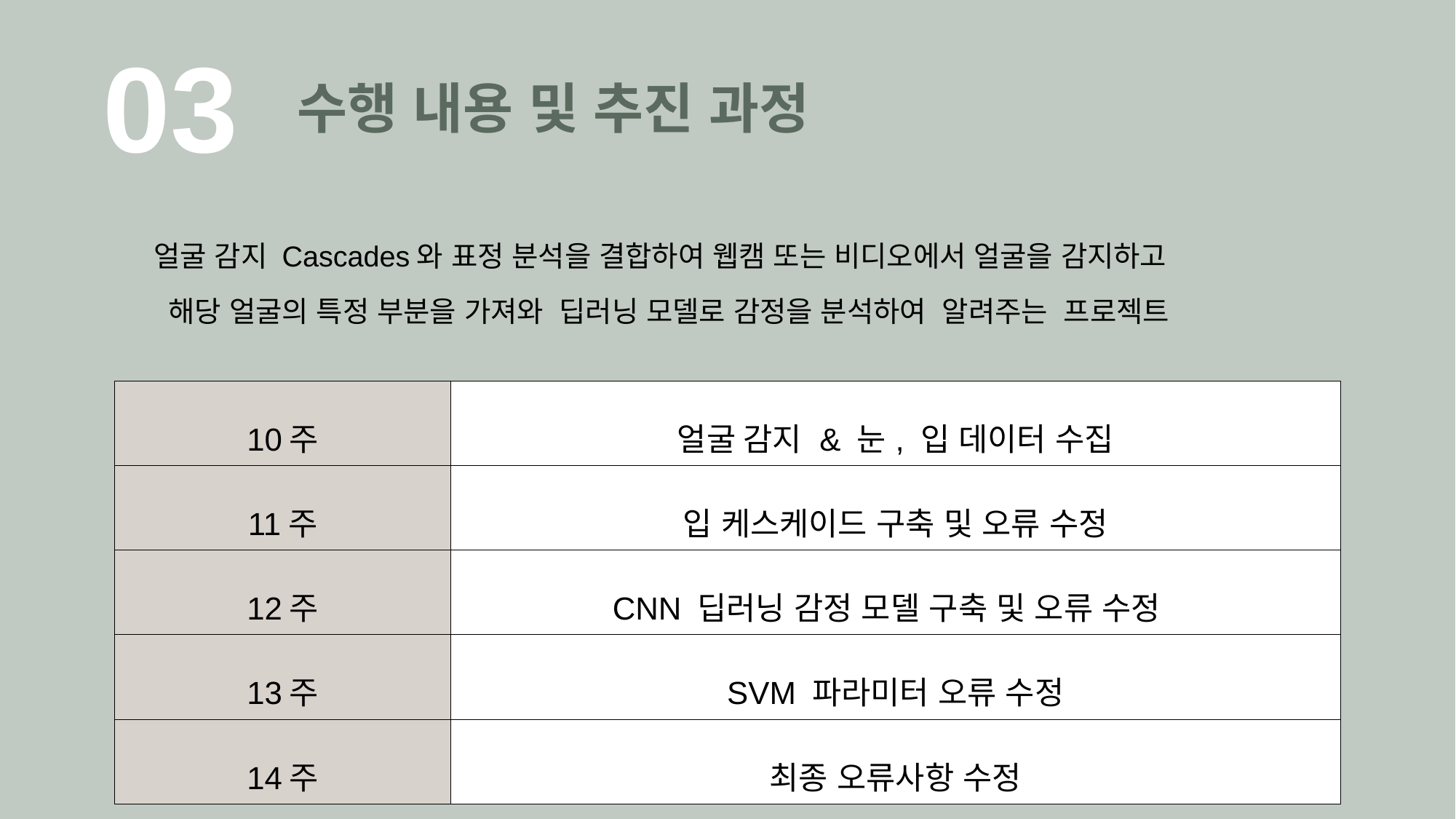

수행 내용 및 추진 과정
03
얼굴 감지 Cascades와 표정 분석을 결합하여 웹캠 또는 비디오에서 얼굴을 감지하고
 해당 얼굴의 특정 부분을 가져와  딥러닝 모델로 감정을 분석하여  알려주는  프로젝트
| 10주 | 얼굴 감지 & 눈, 입 데이터 수집 |
| --- | --- |
| 11주 | 입 케스케이드 구축 및 오류 수정 |
| 12주 | CNN 딥러닝 감정 모델 구축 및 오류 수정 |
| 13주 | SVM 파라미터 오류 수정 |
| 14주 | 최종 오류사항 수정 |